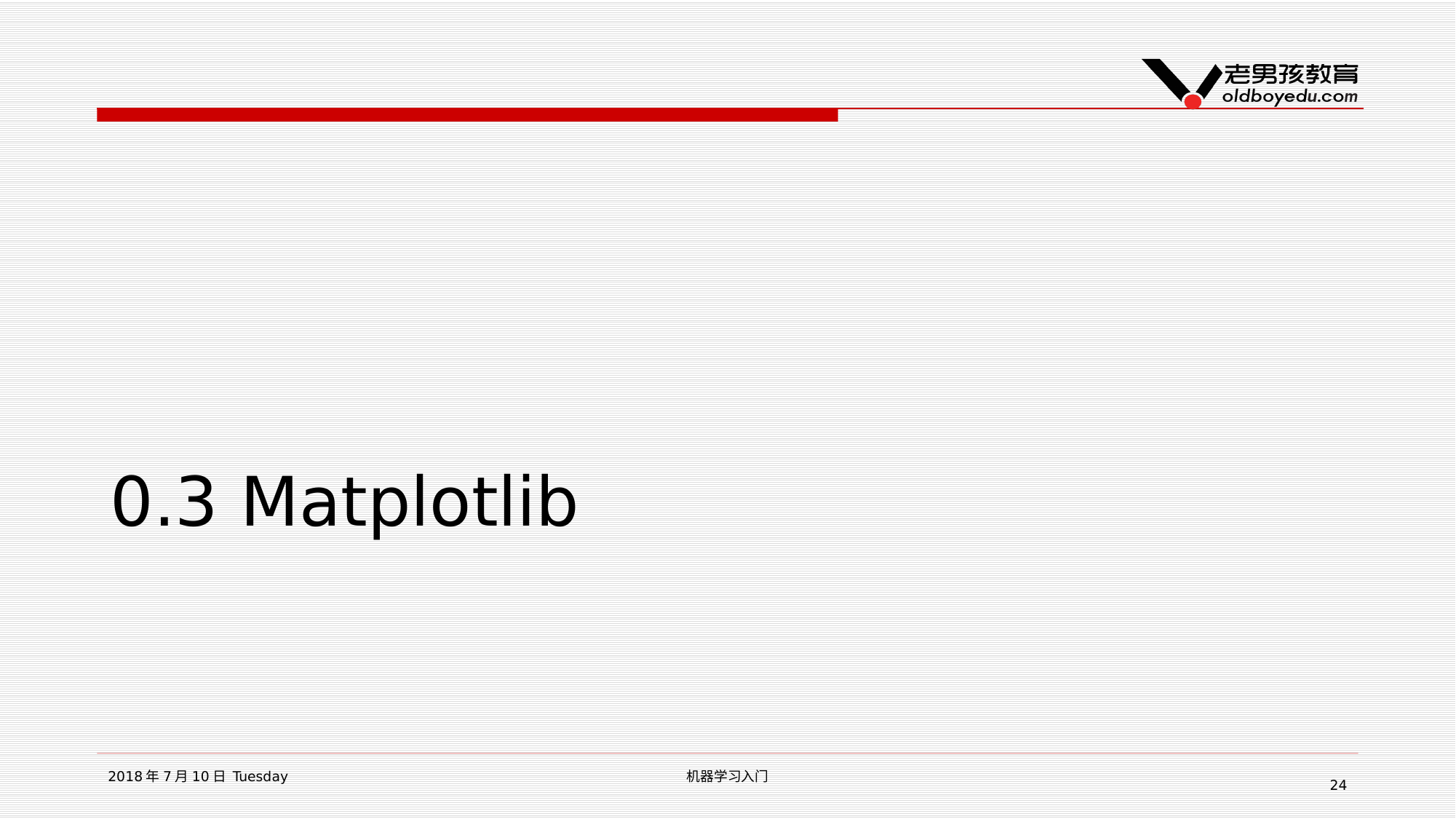

# 0.3 Matplotlib

2018年7月10日 Tuesday
机器学习入门
24